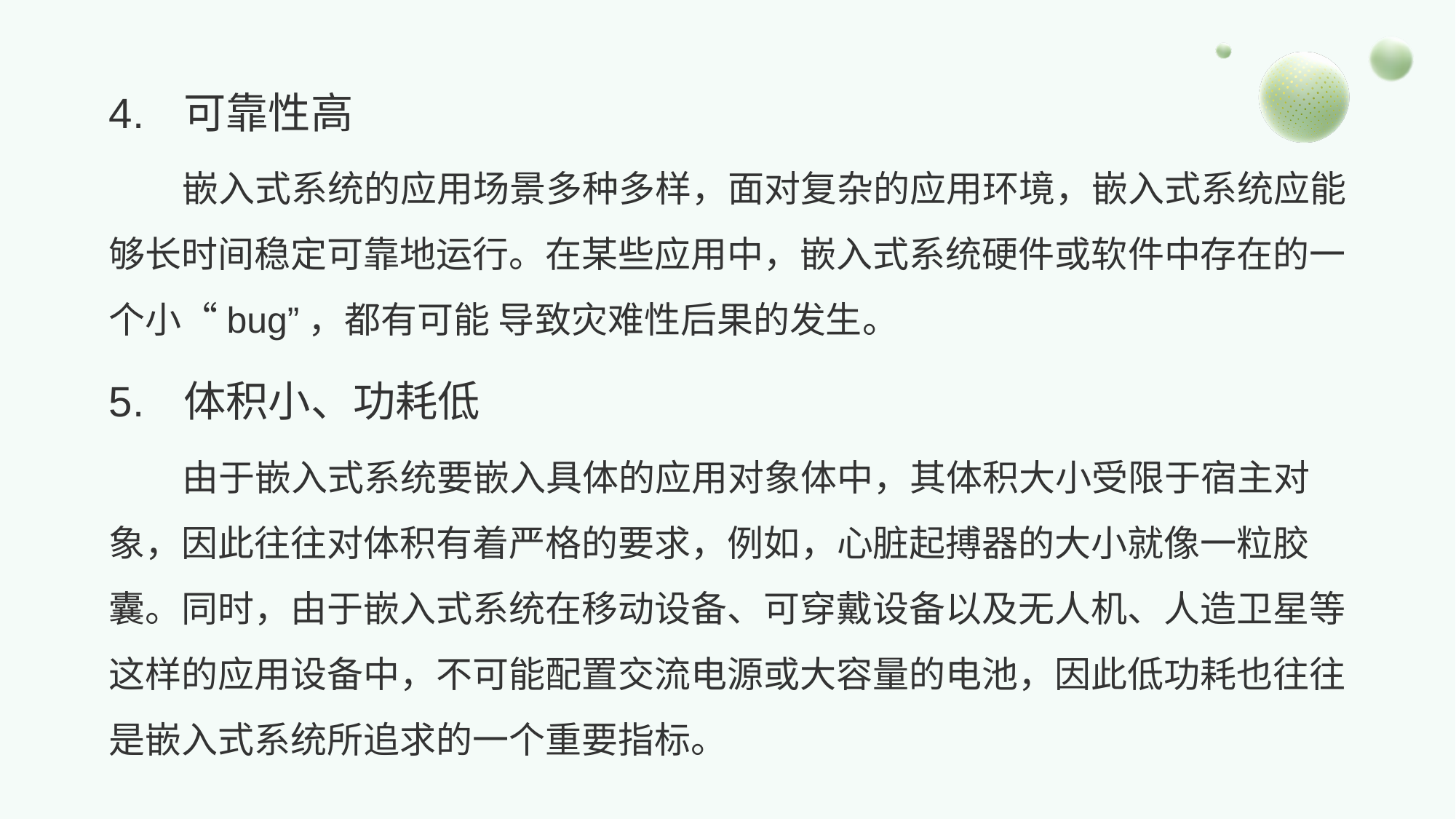

4.	  可靠性高
嵌入式系统的应用场景多种多样，面对复杂的应用环境，嵌入式系统应能够长时间稳定可靠地运行。在某些应用中，嵌入式系统硬件或软件中存在的一个小“bug”，都有可能 导致灾难性后果的发生。
5.	  体积小、功耗低
由于嵌入式系统要嵌入具体的应用对象体中，其体积大小受限于宿主对象，因此往往对体积有着严格的要求，例如，心脏起搏器的大小就像一粒胶囊。同时，由于嵌入式系统在移动设备、可穿戴设备以及无人机、人造卫星等这样的应用设备中，不可能配置交流电源或大容量的电池，因此低功耗也往往是嵌入式系统所追求的一个重要指标。